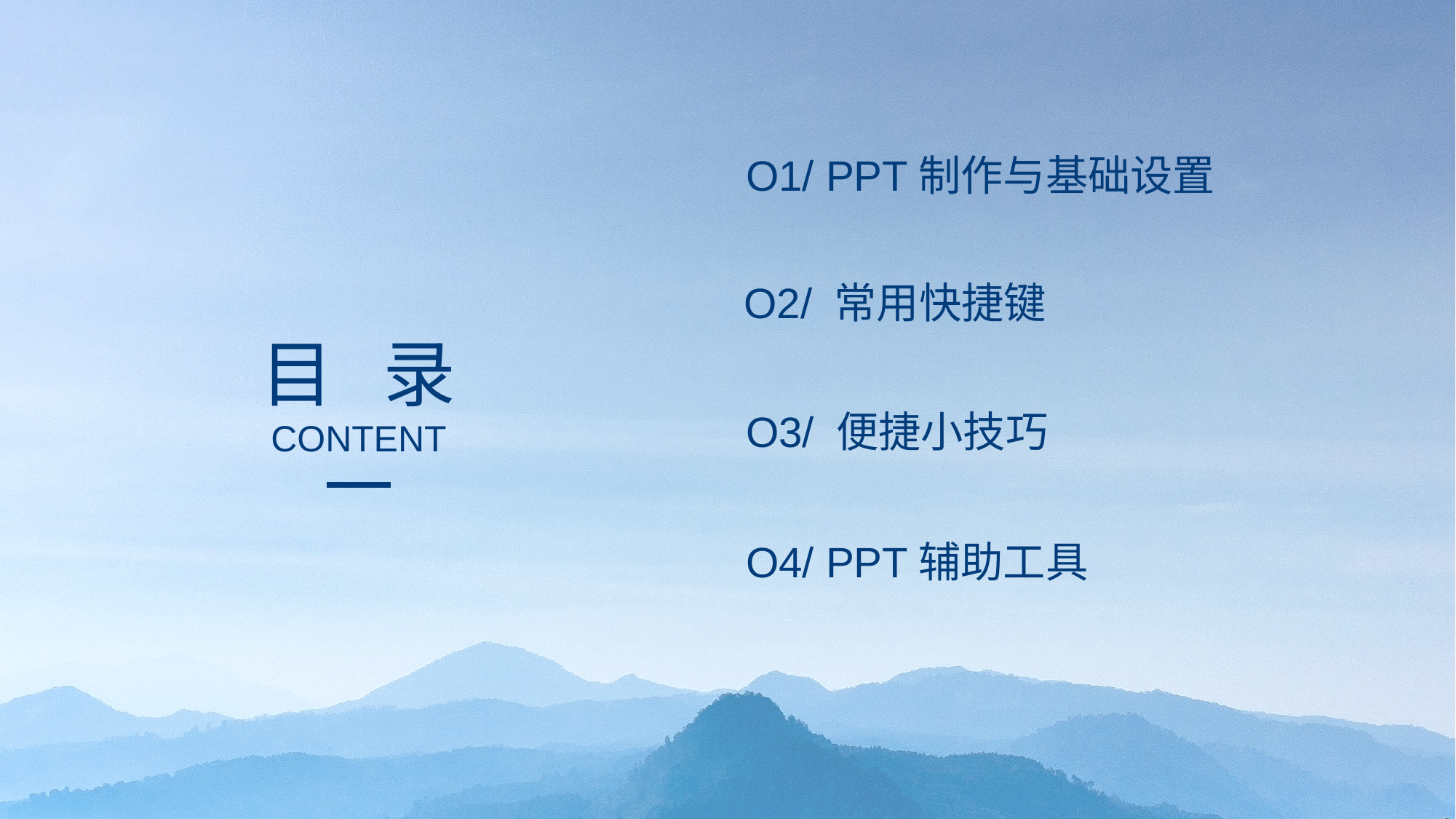

O1/ PPT制作与基础设置

O2/ 常用快捷键

目   录
CONTENT
O3/ 便捷小技巧

O4/ PPT辅助工具